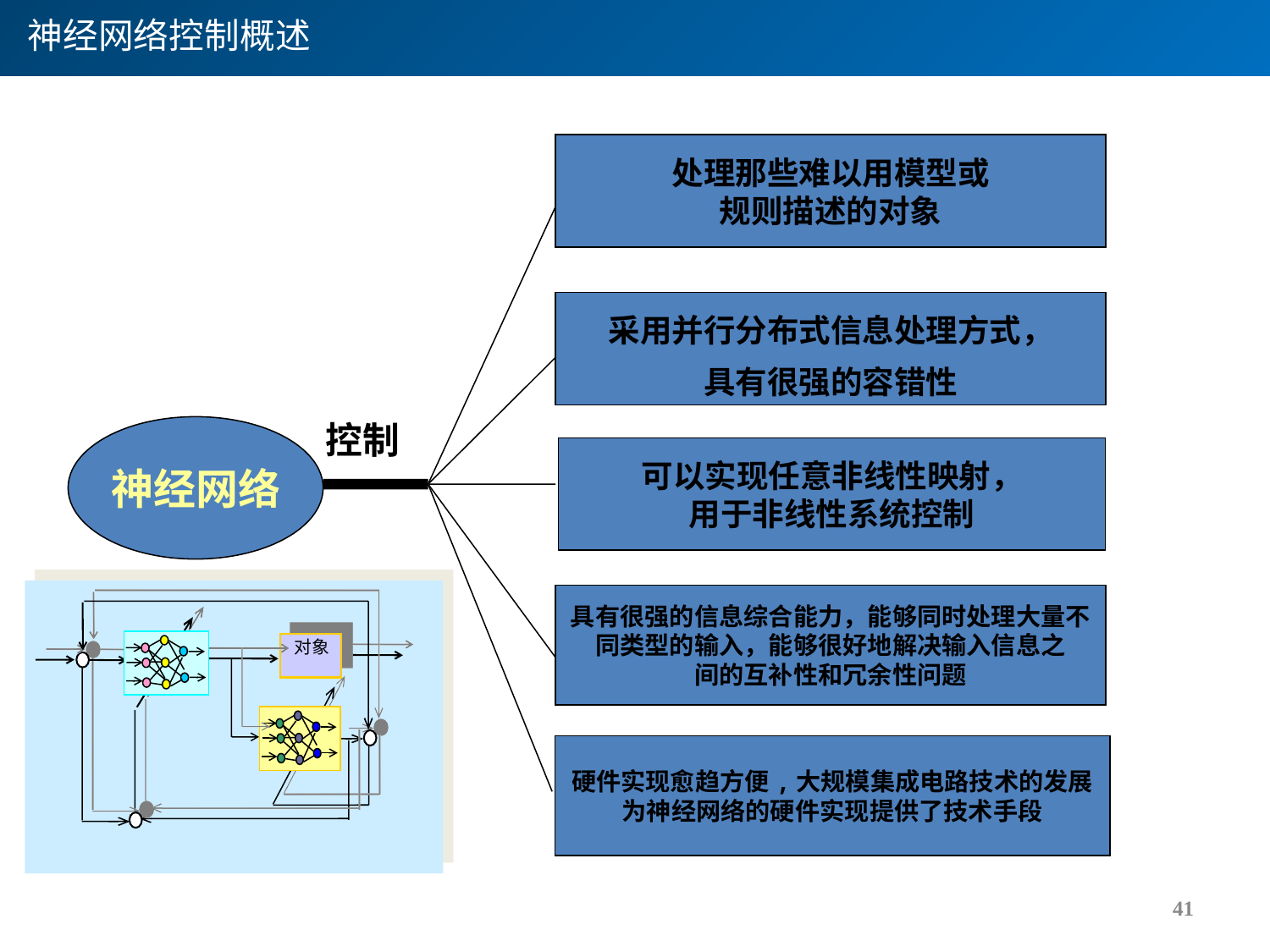

神经网络控制概述

处理那些难以用模型或
规则描述的对象

采用并行分布式信息处理方式，
具有很强的容错性

控制
神经网络
可以实现任意非线性映射，
用于非线性系统控制

  对象

具有很强的信息综合能力，能够同时处理大量不
同类型的输入，能够很好地解决输入信息之
间的互补性和冗余性问题
硬件实现愈趋方便,大规模集成电路技术的发展
为神经网络的硬件实现提供了技术手段
41